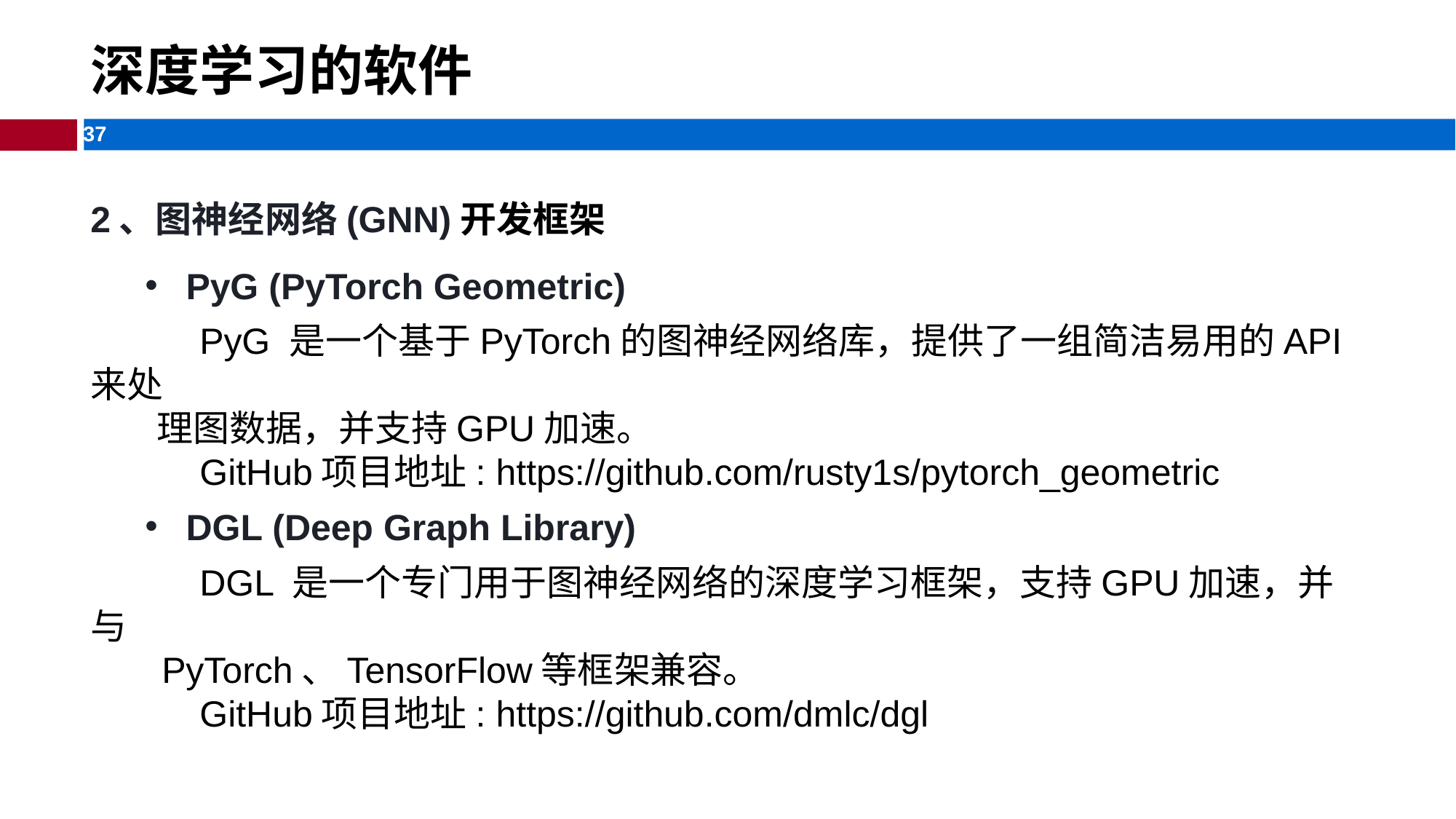

# 深度学习的软件​​
2、图神经网络(GNN)开发框架
PyG (PyTorch Geometric)
      	PyG 是一个基于PyTorch的图神经网络库，提供了一组简洁易用的API来处
       理图数据，并支持GPU加速。
       	GitHub项目地址: https://github.com/rusty1s/pytorch_geometric
DGL (Deep Graph Library)
      	DGL 是一个专门用于图神经网络的深度学习框架，支持GPU加速，并与
       PyTorch、TensorFlow等框架兼容。
       	GitHub项目地址: https://github.com/dmlc/dgl